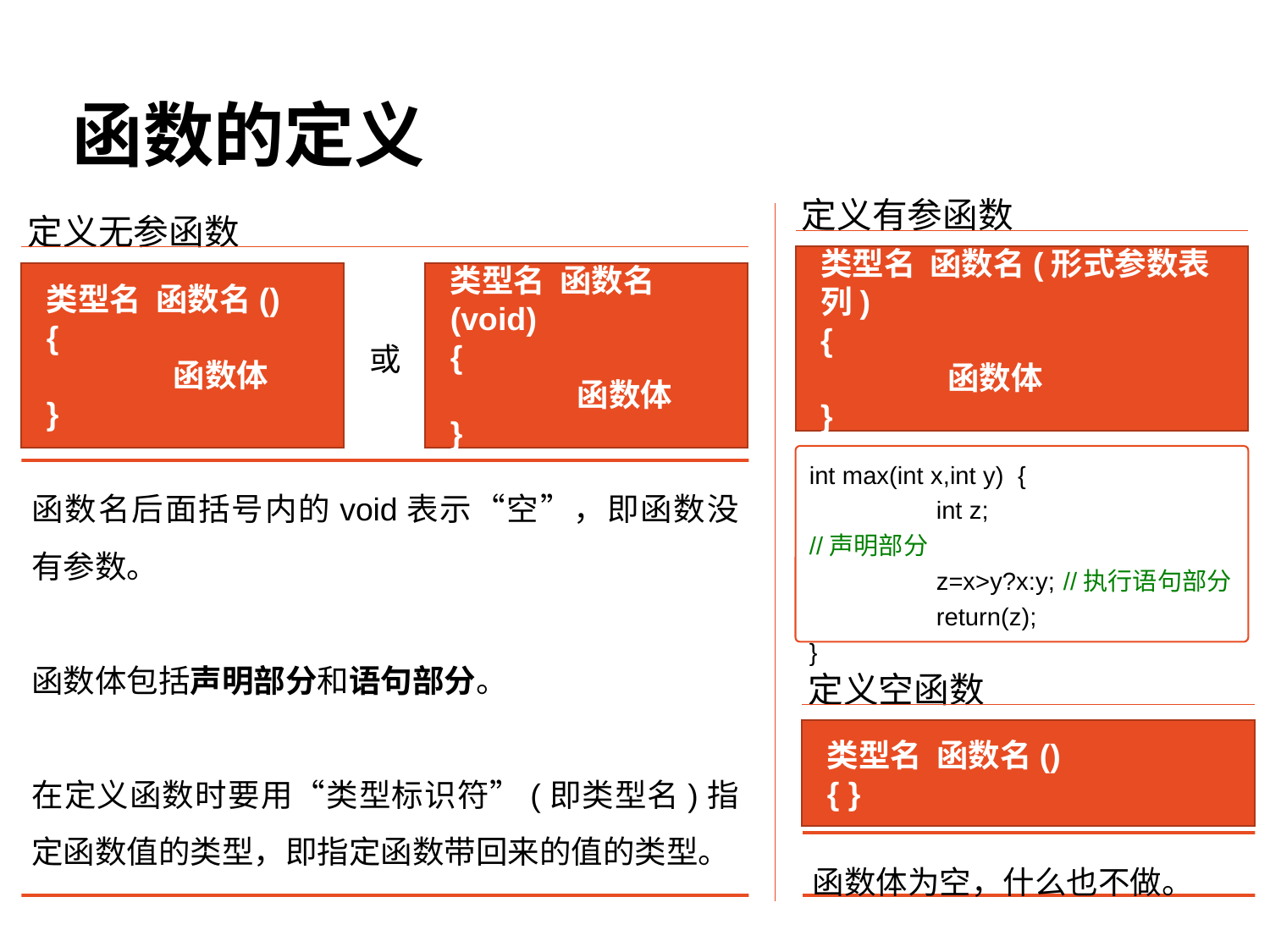

# 函数的定义
定义有参函数
定义无参函数
类型名  函数名(形式参数表列)
{
	函数体
}
类型名  函数名()
{
	函数体
}
类型名  函数名(void)
{
	函数体
}
或
int max(int x,int y)  {
	int z;		//声明部分
	z=x>y?x:y;	//执行语句部分
	return(z);
}
函数名后面括号内的void表示“空”，即函数没有参数。

函数体包括声明部分和语句部分。

在定义函数时要用“类型标识符”(即类型名)指定函数值的类型，即指定函数带回来的值的类型。
定义空函数
类型名  函数名()
{ }
函数体为空，什么也不做。